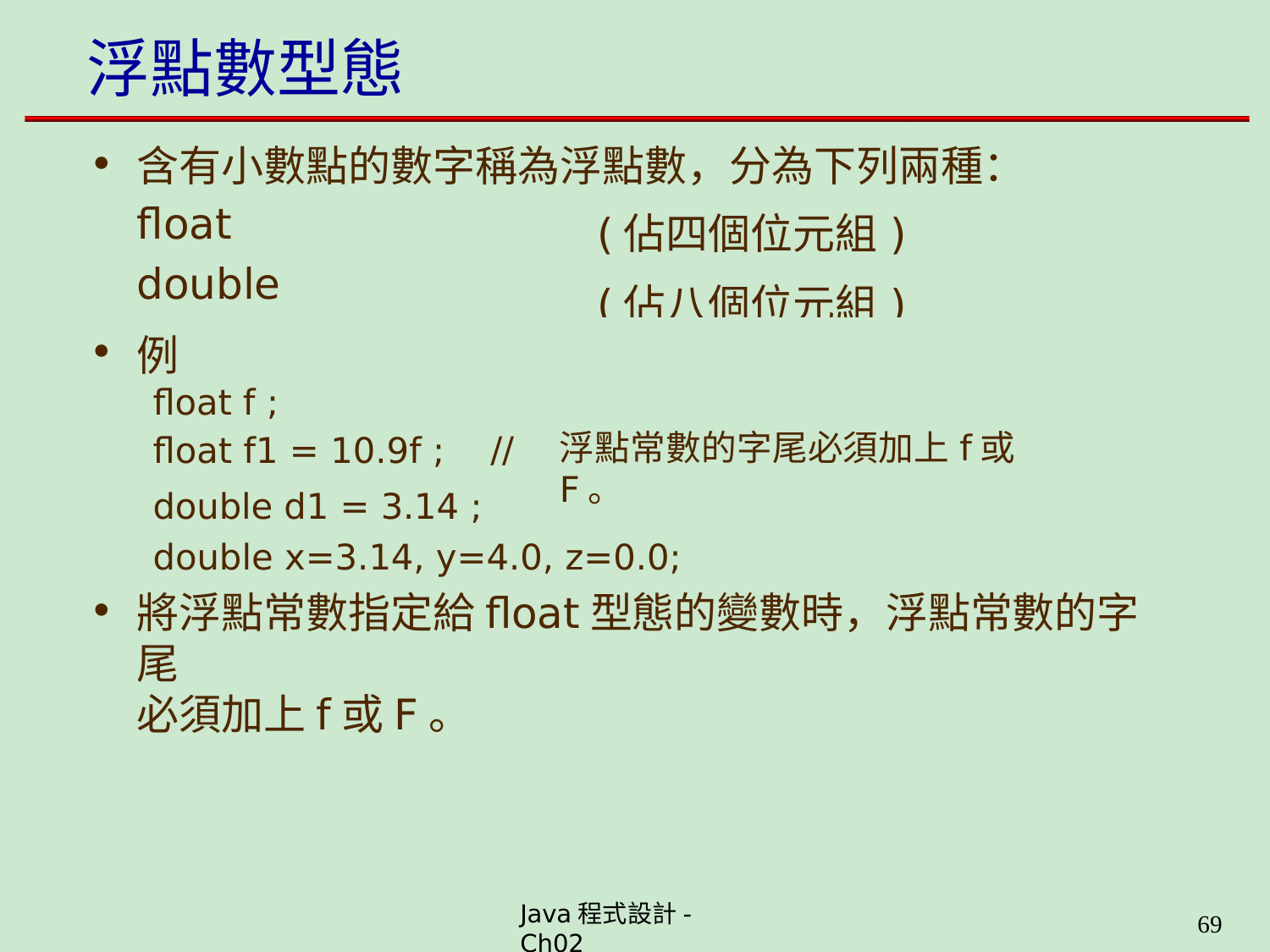

# 浮點數型態
含有小數點的數字稱為浮點數，分為下列兩種：
| float double |  | (佔四個位元組) (佔八個位元組) |
| --- | --- | --- |
| 例 |  |  |
| float f ; float f1 = 10.9f ; | // | 浮點常數的字尾必須加上f或F。 |
double d1 = 3.14 ;
double x=3.14, y=4.0, z=0.0;
將浮點常數指定給float型態的變數時，浮點常數的字尾
必須加上f或F。
Java程式設計-Ch02
69